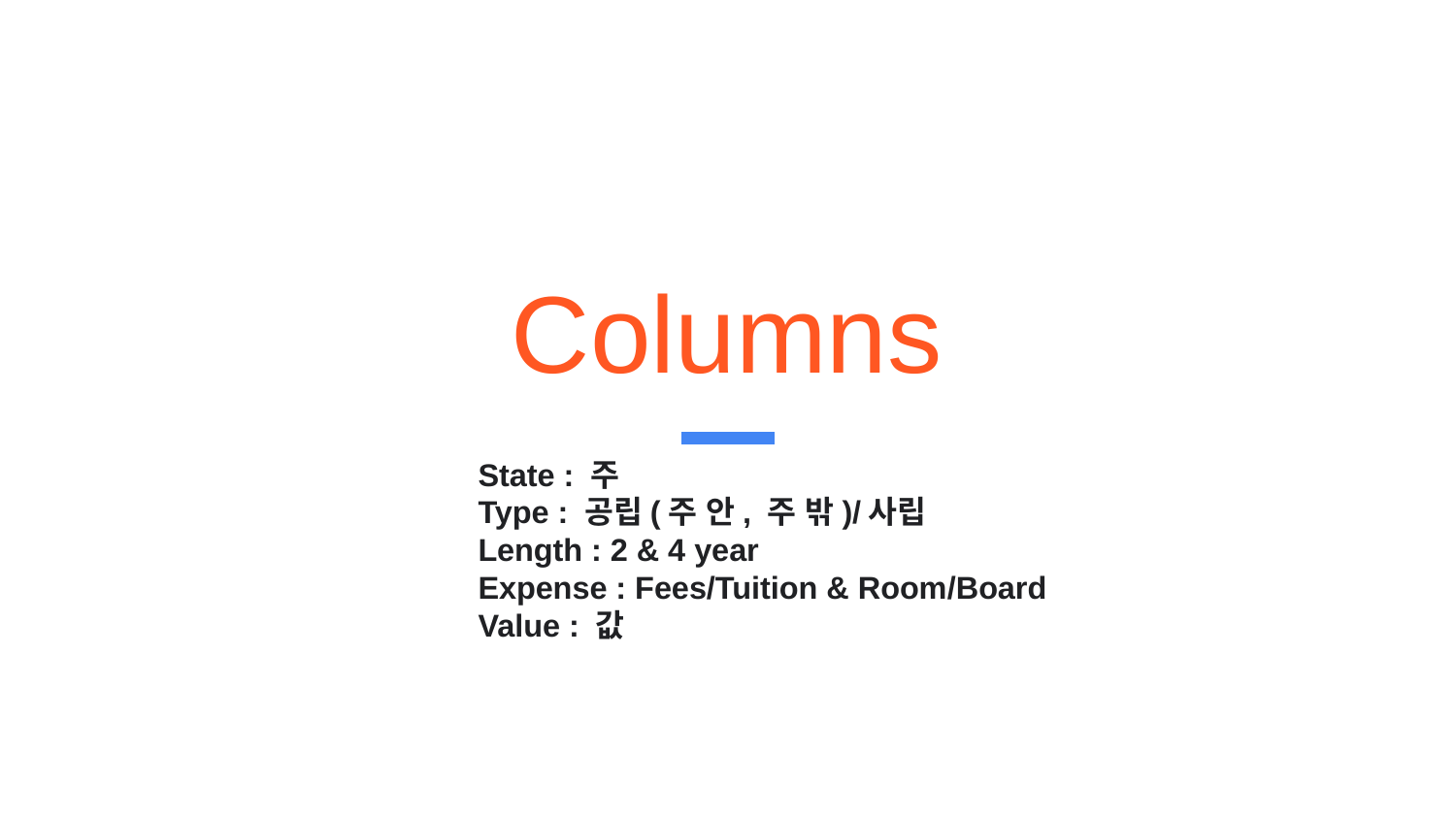

# Columns

State : 주
Type : 공립(주 안, 주 밖)/사립
Length : 2 & 4 year
Expense : Fees/Tuition & Room/Board
Value : 값